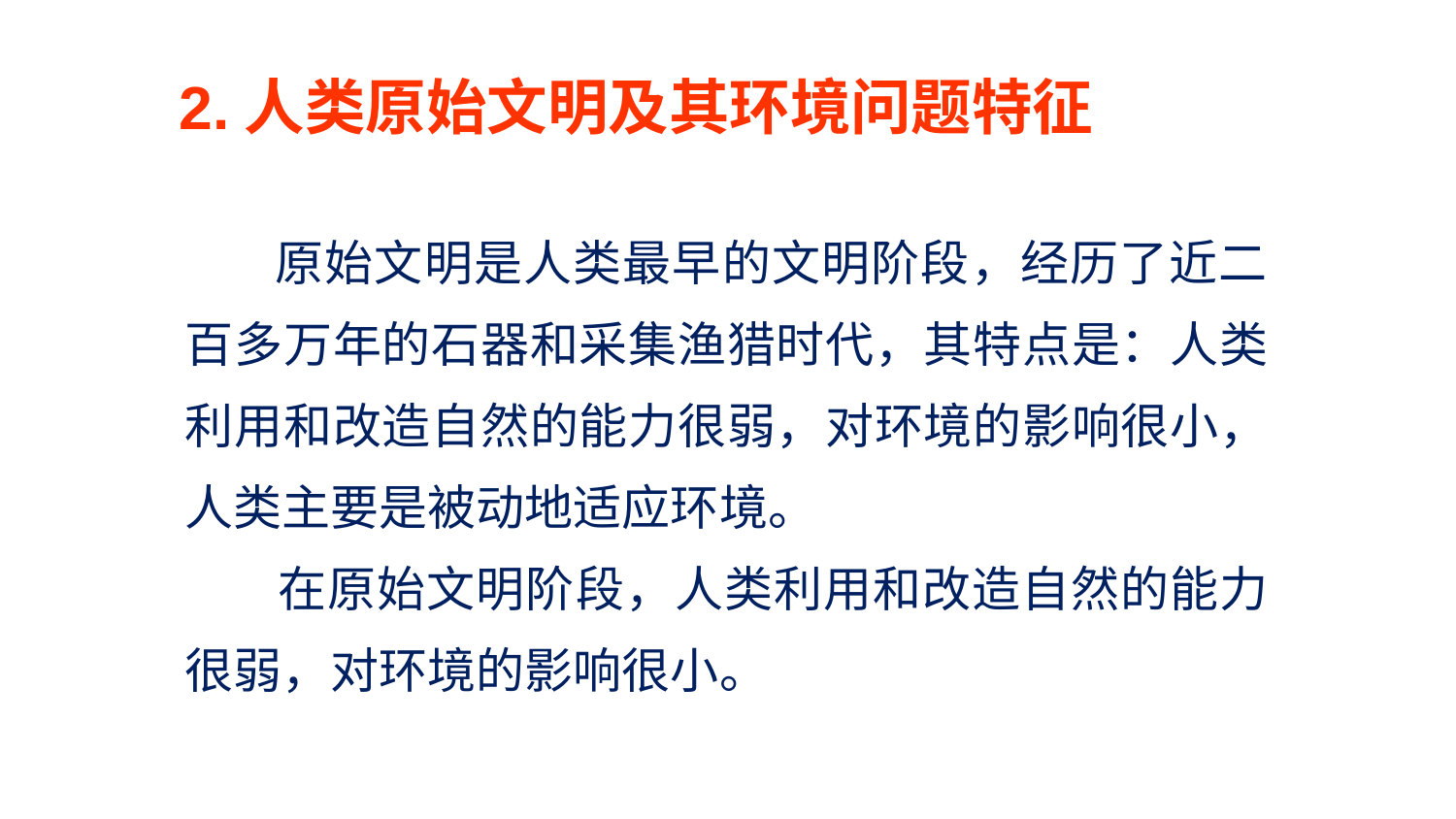

2.人类原始文明及其环境问题特征
  原始文明是人类最早的文明阶段，经历了近二百多万年的石器和采集渔猎时代，其特点是：人类利用和改造自然的能力很弱，对环境的影响很小，人类主要是被动地适应环境。
  在原始文明阶段，人类利用和改造自然的能力很弱，对环境的影响很小。